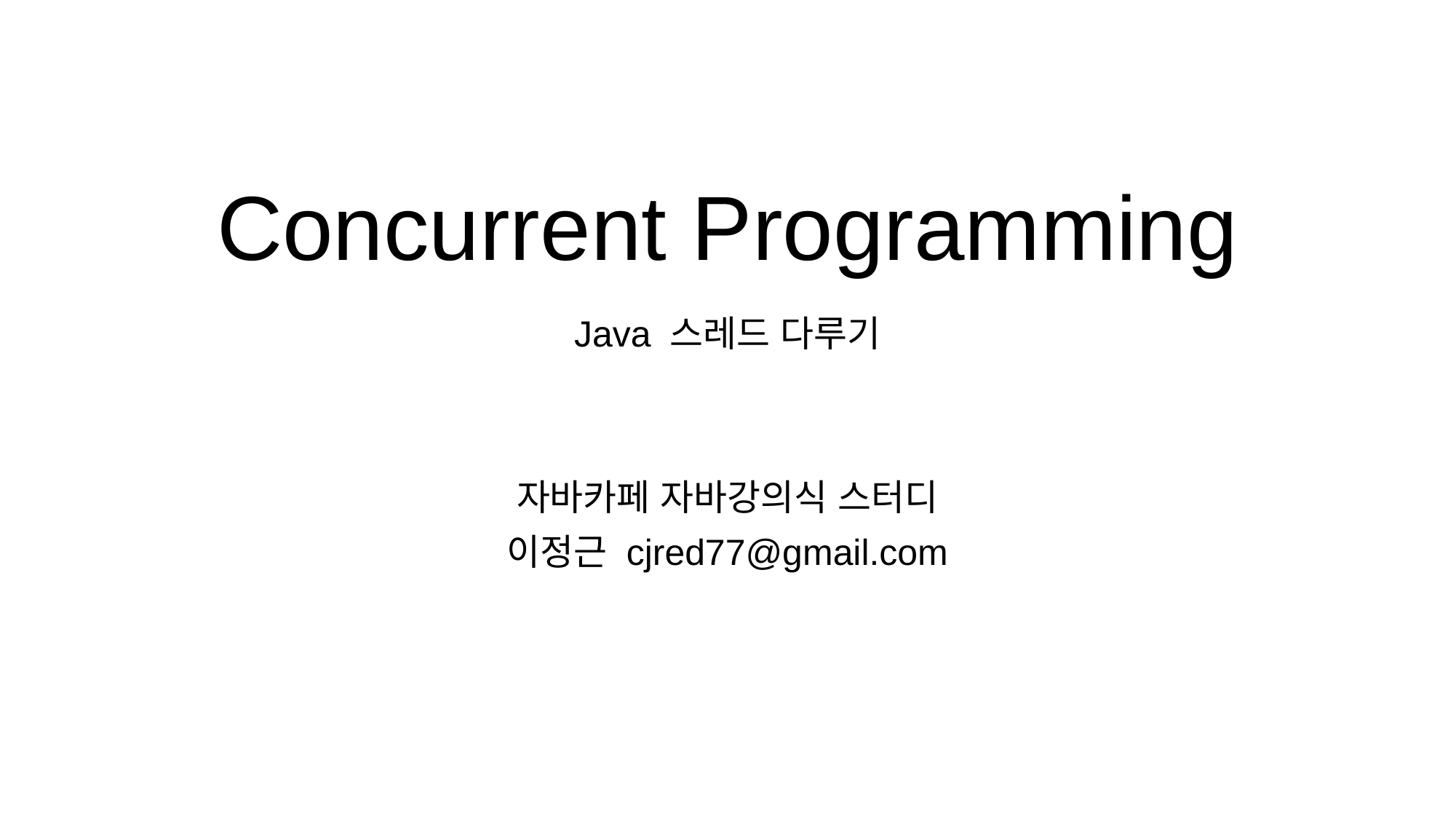

# Concurrent Programming
Java 스레드 다루기

자바카페 자바강의식 스터디
이정근 cjred77@gmail.com